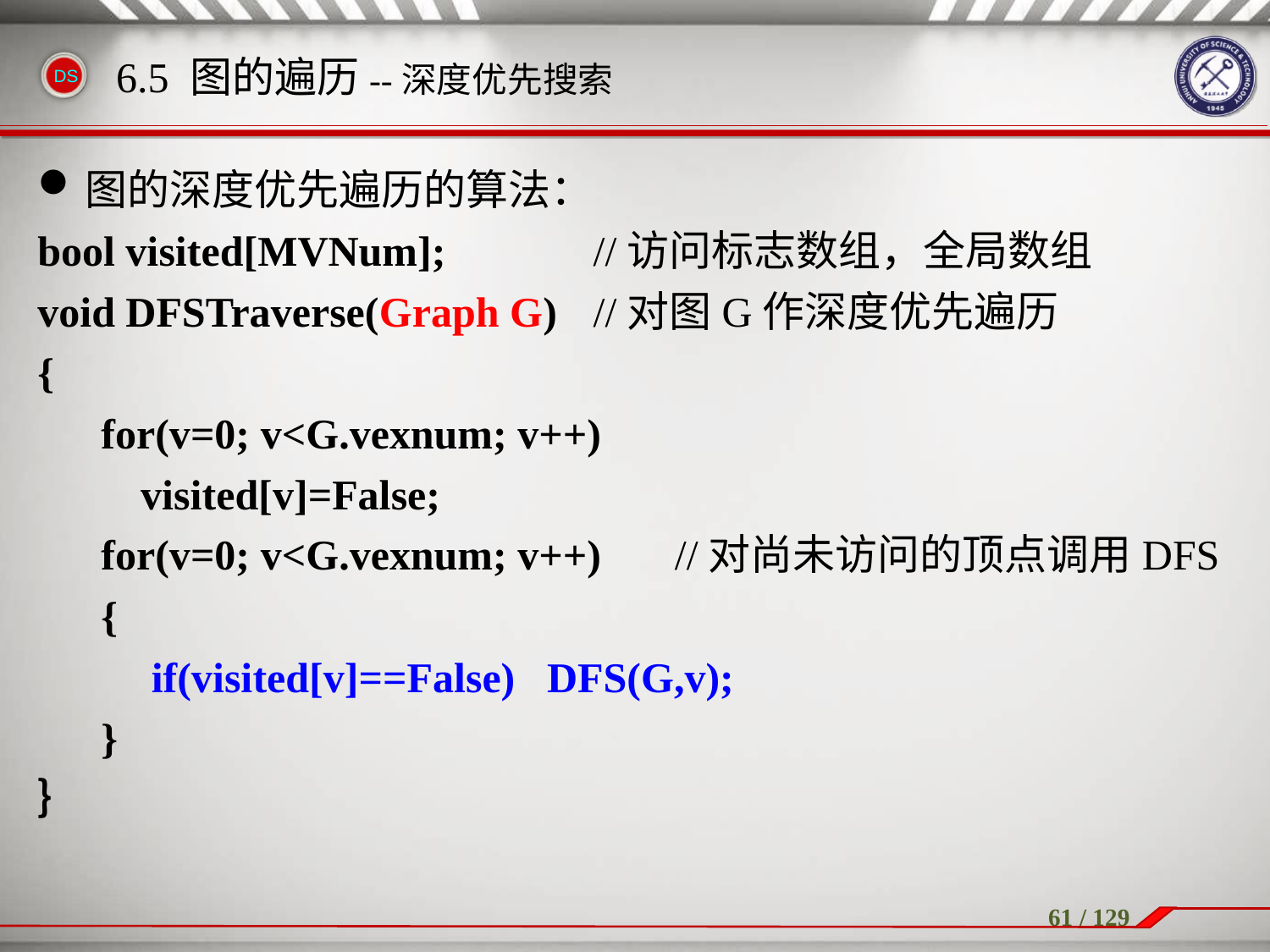

图的深度优先遍历的算法：
bool visited[MVNum];		//访问标志数组，全局数组
void DFSTraverse(Graph G)	//对图G作深度优先遍历
{
for(v=0; v<G.vexnum; v++)
	visited[v]=False;
for(v=0; v<G.vexnum; v++) 　//对尚未访问的顶点调用DFS
{
	 if(visited[v]==False)   DFS(G,v);
}
｝

6.5 图的遍历--深度优先搜索